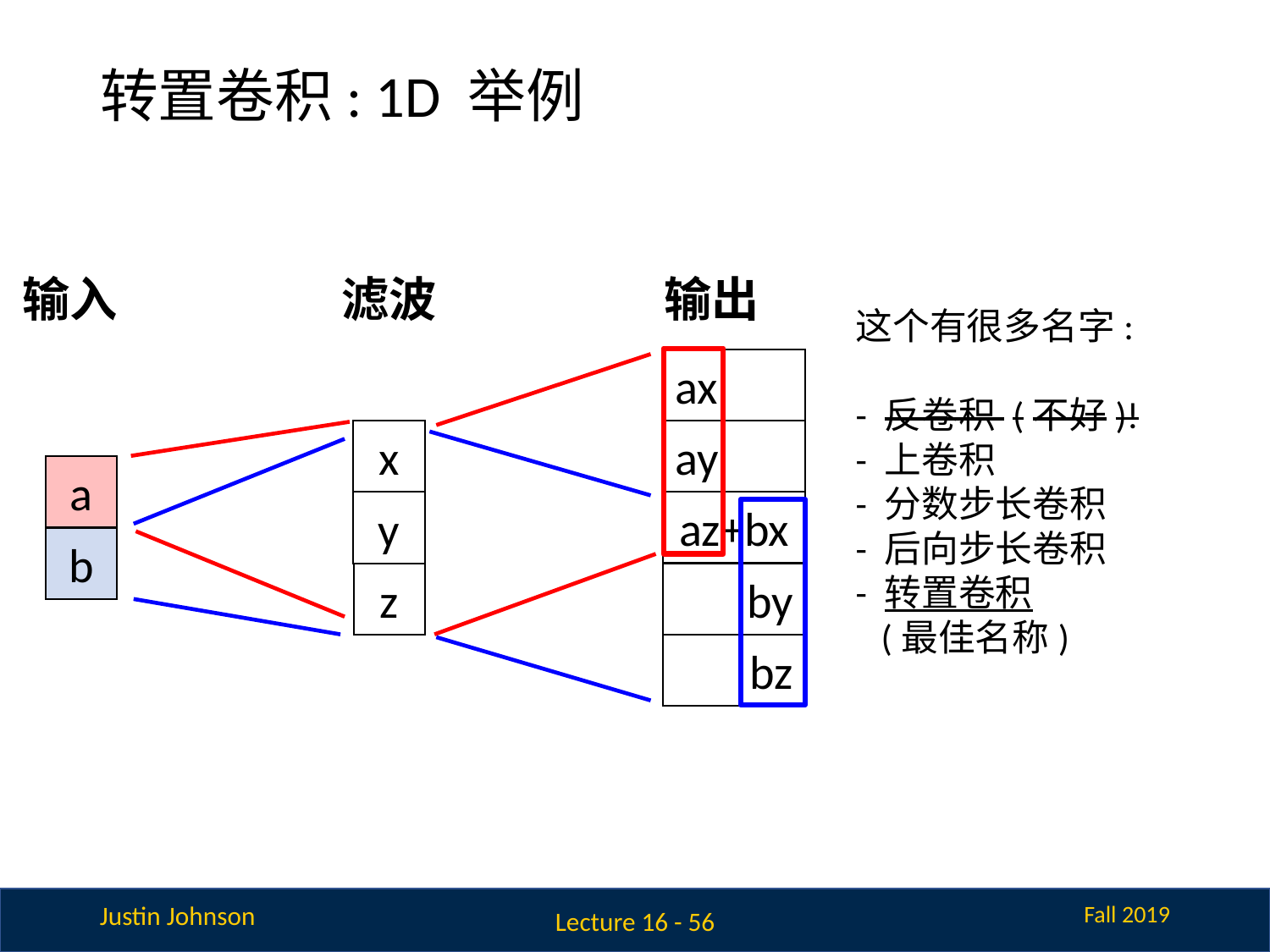

# 转置卷积: 1D 举例
滤波
输出
输入
这个有很多名字:

- 反卷积 (不好)!
- 上卷积
- 分数步长卷积
- 后向步长卷积
- 转置卷积
   (最佳名称)

ax
x
ay
a
az+bx
y

b
z
by
bz
Lecture 16 - 56